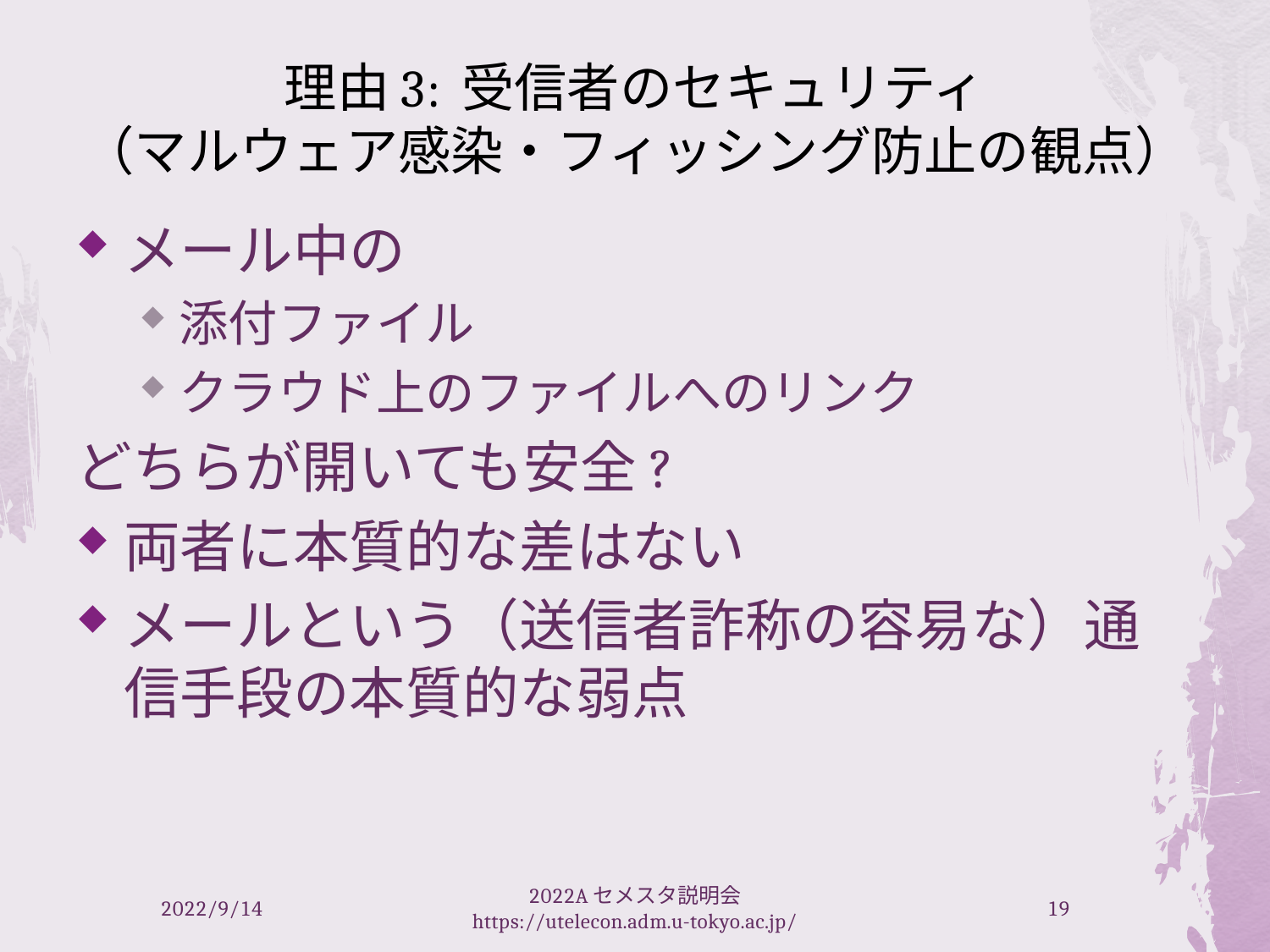

# 理由3: 受信者のセキュリティ （マルウェア感染・フィッシング防止の観点）
メール中の
添付ファイル
クラウド上のファイルへのリンク
どちらが開いても安全?
両者に本質的な差はない
メールという（送信者詐称の容易な）通信手段の本質的な弱点
2022/9/14
2022Aセメスタ説明会 https://utelecon.adm.u-tokyo.ac.jp/
19